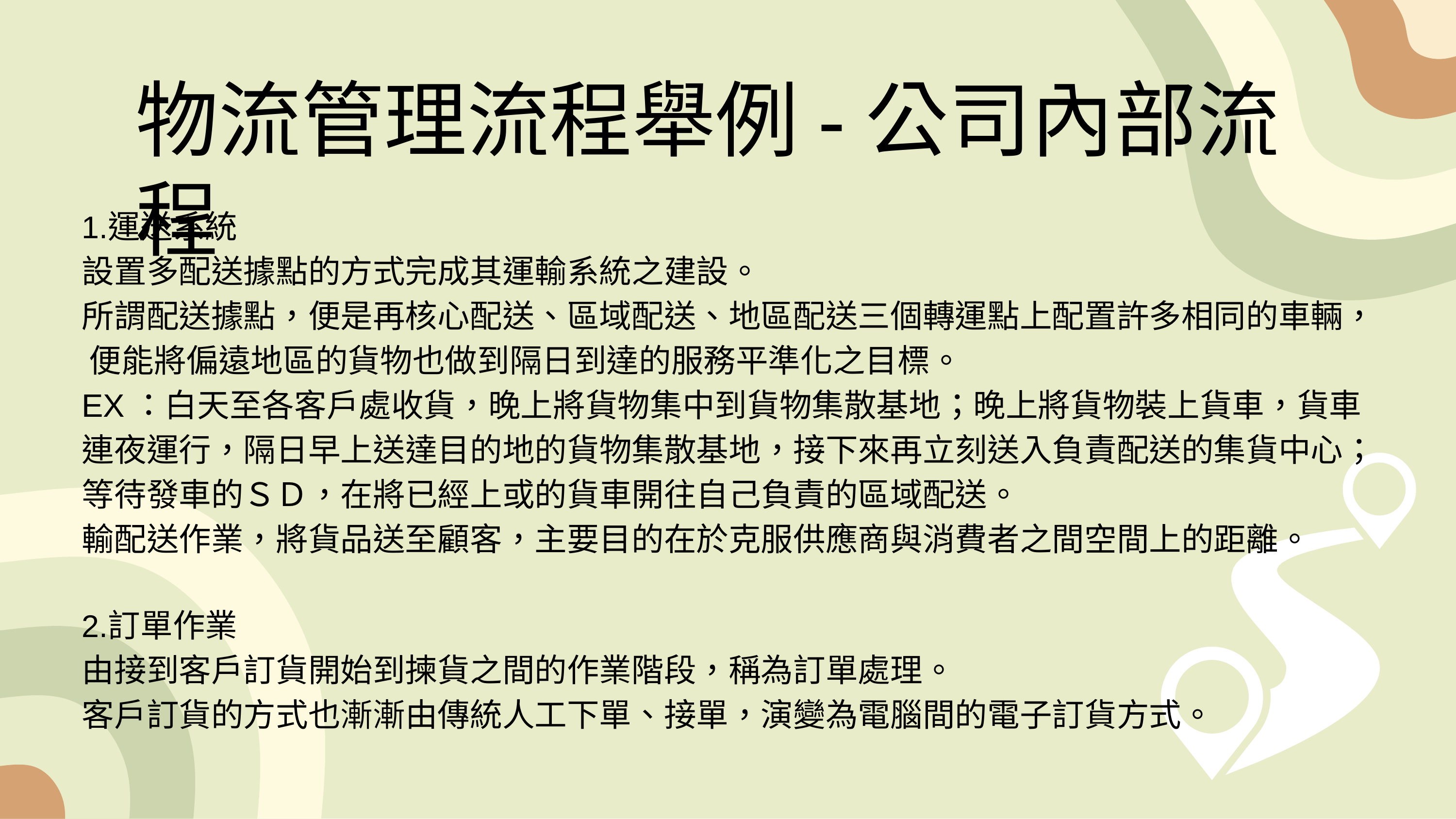

# 物流管理流程舉例-公司內部流程
運送系統
設置多配送據點的方式完成其運輸系統之建設。
所謂配送據點，便是再核心配送、區域配送、地區配送三個轉運點上配置許多相同的車輛，  便能將偏遠地區的貨物也做到隔日到達的服務平準化之目標。
EX：白天至各客戶處收貨，晚上將貨物集中到貨物集散基地；晚上將貨物裝上貨車，貨車連夜運行，隔日早上送達目的地的貨物集散基地，接下來再立刻送入負責配送的集貨中心；等待發車的ＳＤ，在將已經上或的貨車開往自己負責的區域配送。
輸配送作業，將貨品送至顧客，主要目的在於克服供應商與消費者之間空間上的距離。

訂單作業
由接到客戶訂貨開始到揀貨之間的作業階段，稱為訂單處理。
客戶訂貨的方式也漸漸由傳統人工下單、接單，演變為電腦間的電子訂貨方式。